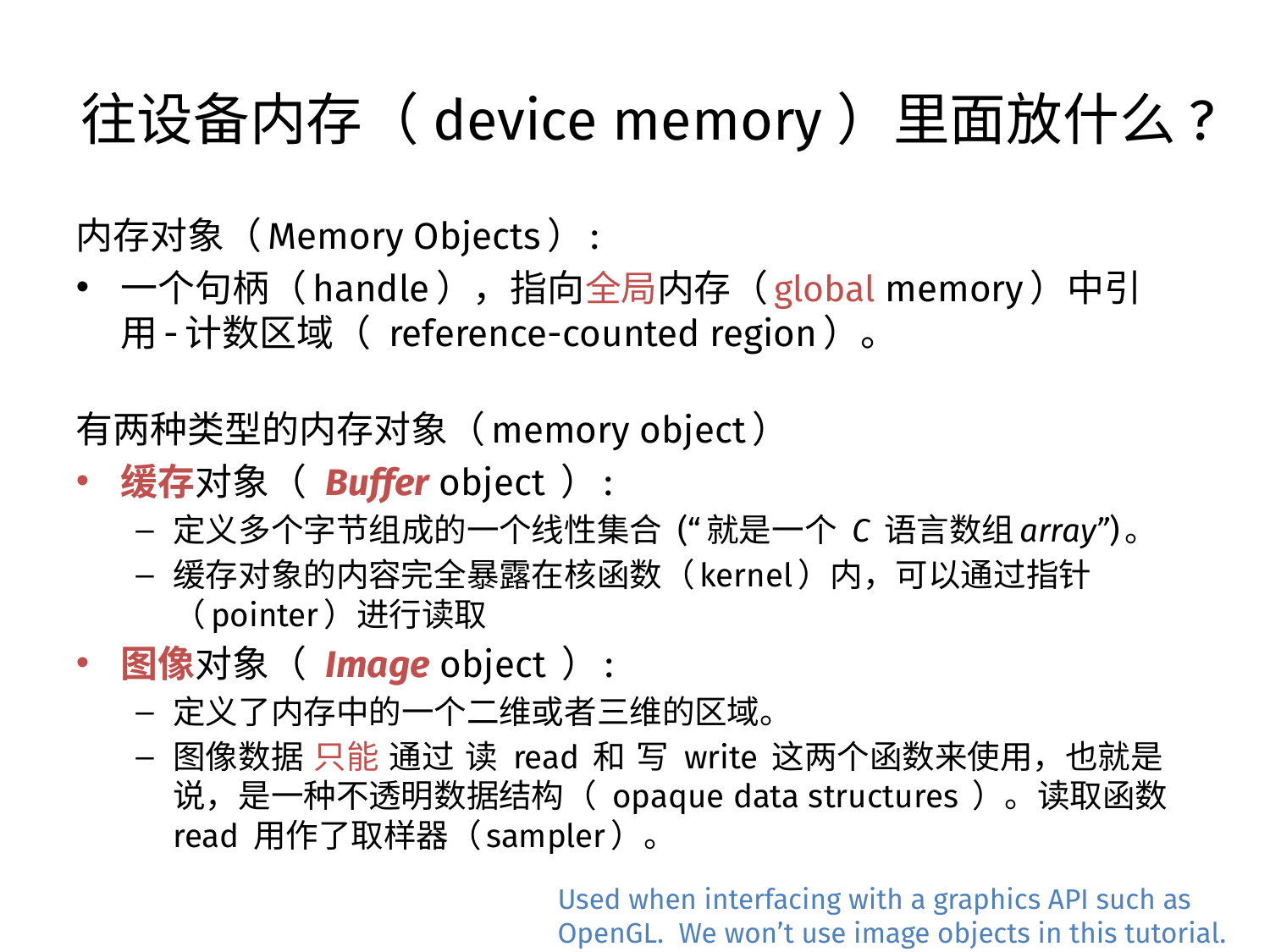

往设备内存（device memory）里面放什么?
内存对象（Memory Objects）:
一个句柄（handle），指向全局内存（global memory）中引用-计数区域（ reference-counted region）。

有两种类型的内存对象（memory object）
缓存对象（ Buffer object ）:
定义多个字节组成的一个线性集合 (“就是一个 C 语言数组array”)。
缓存对象的内容完全暴露在核函数（kernel）内，可以通过指针（pointer）进行读取
图像对象（ Image object ）:
定义了内存中的一个二维或者三维的区域。
图像数据 只能 通过 读 read 和 写 write 这两个函数来使用，也就是说，是一种不透明数据结构（ opaque data structures ）。读取函数 read 用作了取样器（sampler）。

Used when interfacing with a graphics API such as OpenGL.  We won’t use image objects in this tutorial.